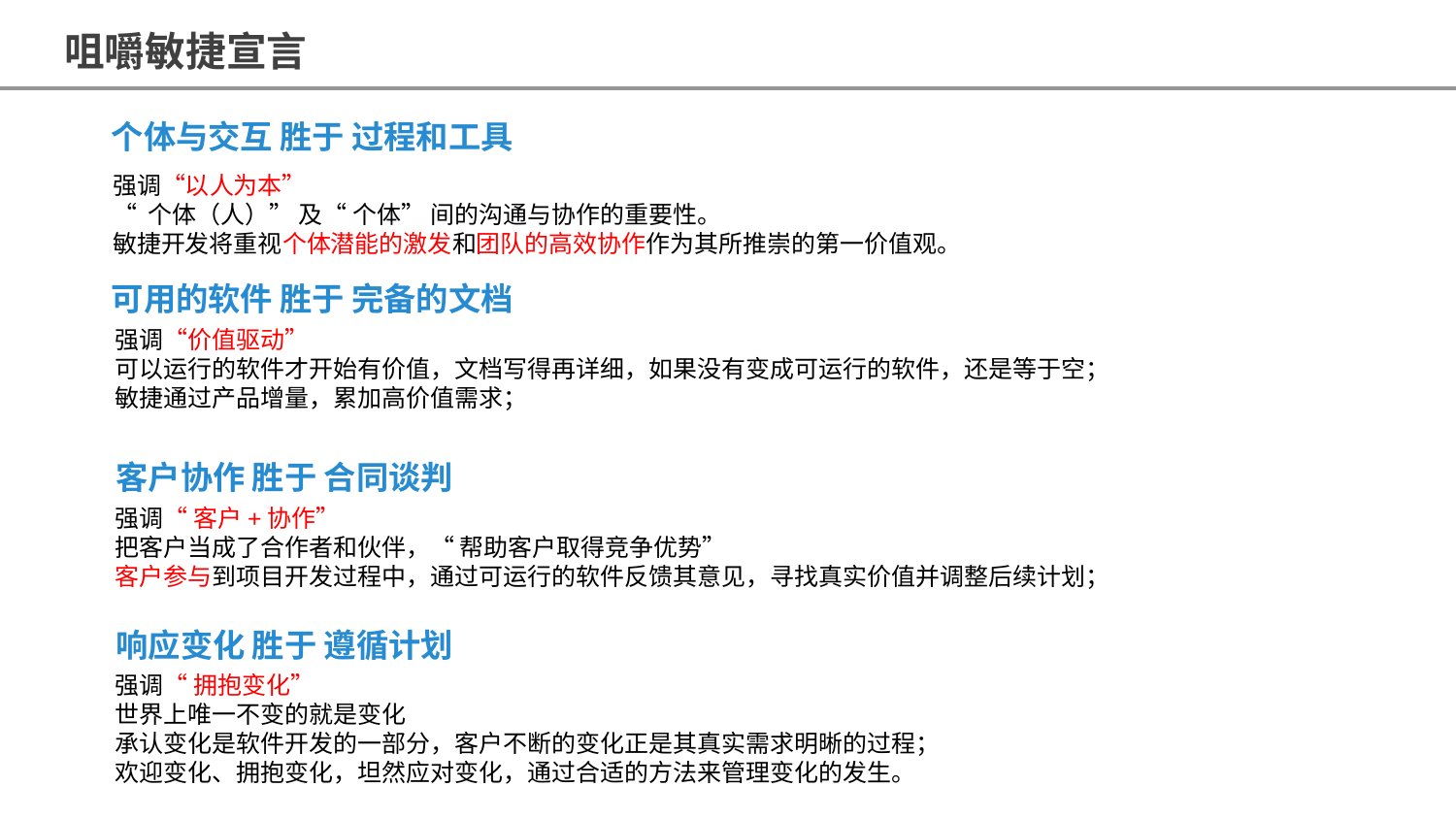

咀嚼敏捷宣言

个体与交互 胜于 过程和工具
强调“以人为本”
“ 个体（人）” 及“ 个体” 间的沟通与协作的重要性。
敏捷开发将重视个体潜能的激发和团队的高效协作作为其所推崇的第一价值观。
可用的软件 胜于 完备的文档
强调“价值驱动”
可以运行的软件才开始有价值，文档写得再详细，如果没有变成可运行的软件，还是等于空；
敏捷通过产品增量，累加高价值需求；
客户协作 胜于 合同谈判
强调“ 客户+协作”
把客户当成了合作者和伙伴，“ 帮助客户取得竞争优势”
客户参与到项目开发过程中，通过可运行的软件反馈其意见，寻找真实价值并调整后续计划；
响应变化 胜于 遵循计划
强调“ 拥抱变化”
世界上唯一不变的就是变化
承认变化是软件开发的一部分，客户不断的变化正是其真实需求明晰的过程；
欢迎变化、拥抱变化，坦然应对变化，通过合适的方法来管理变化的发生。